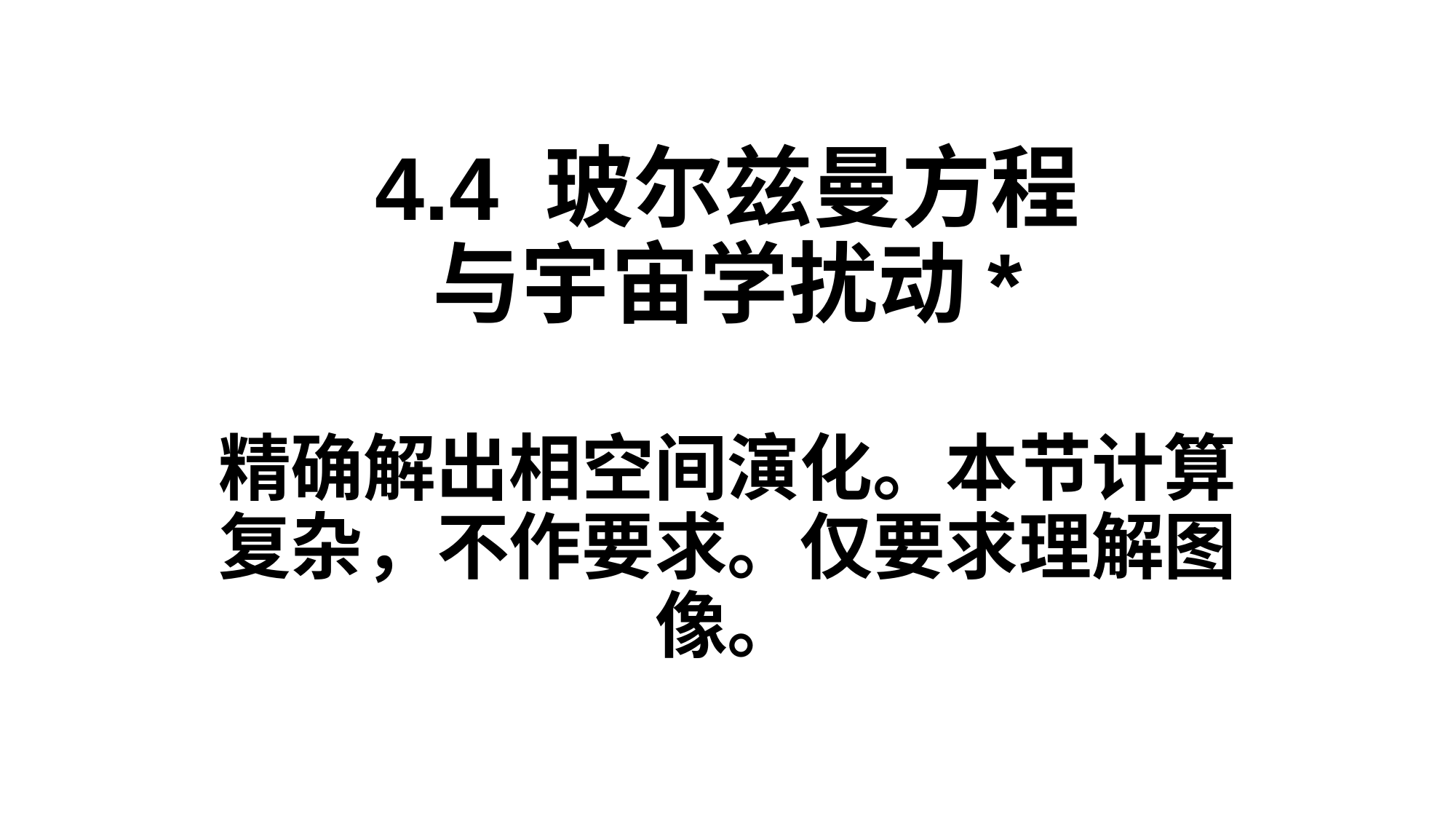

# 4.4 玻尔兹曼方程 与宇宙学扰动* 精确解出相空间演化。本节计算复杂，不作要求。仅要求理解图像。